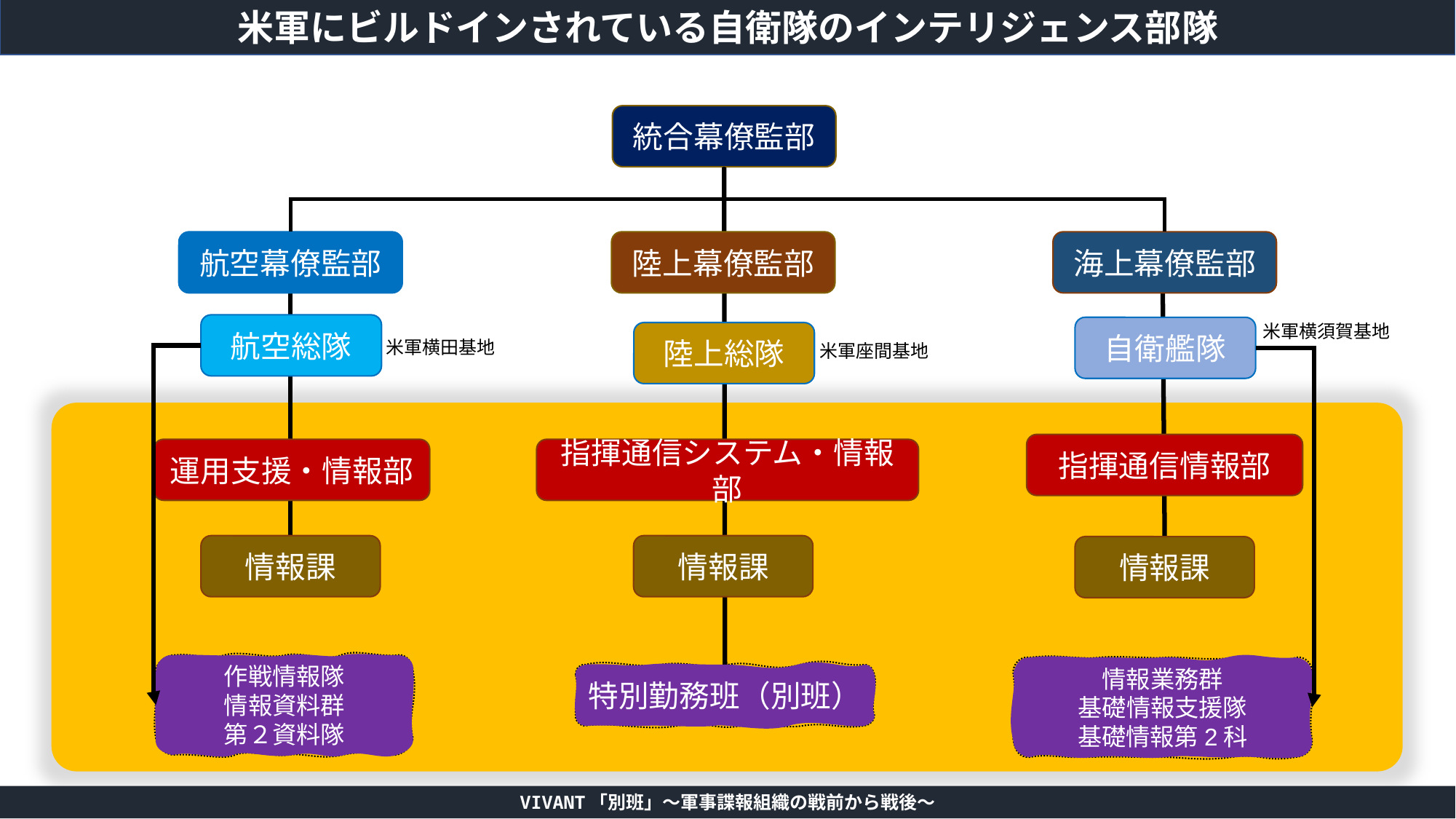

米軍にビルドインされている自衛隊のインテリジェンス部隊
統合幕僚監部
海上幕僚監部
航空幕僚監部
陸上幕僚監部
米軍横須賀基地
航空総隊
自衛艦隊
陸上総隊
米軍横田基地
米軍座間基地

指揮通信情報部
運用支援・情報部
指揮通信システム・情報部
情報課
情報課
情報課
作戦情報隊
情報資料群
第２資料隊
情報業務群
基礎情報支援隊
基礎情報第2科
特別勤務班（別班）
VIVANT「別班」～軍事諜報組織の戦前から戦後～